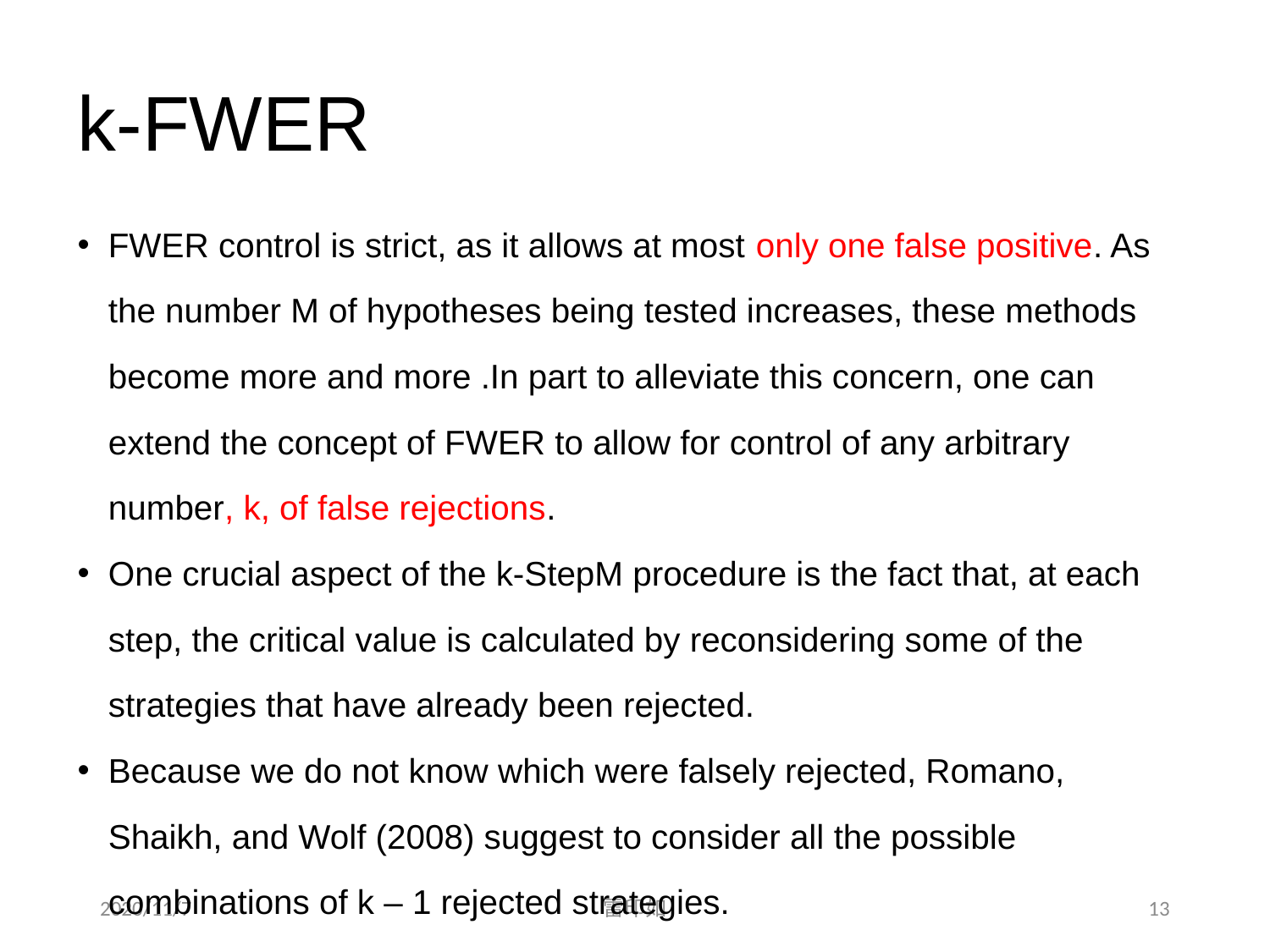

# k-FWER
FWER control is strict, as it allows at most only one false positive. As the number M of hypotheses being tested increases, these methods become more and more .In part to alleviate this concern, one can extend the concept of FWER to allow for control of any arbitrary number, k, of false rejections.
One crucial aspect of the k-StepM procedure is the fact that, at each step, the critical value is calculated by reconsidering some of the strategies that have already been rejected.
Because we do not know which were falsely rejected, Romano, Shaikh, and Wolf (2008) suggest to consider all the possible combinations of k – 1 rejected strategies.
2020/11/7
雷印如
13